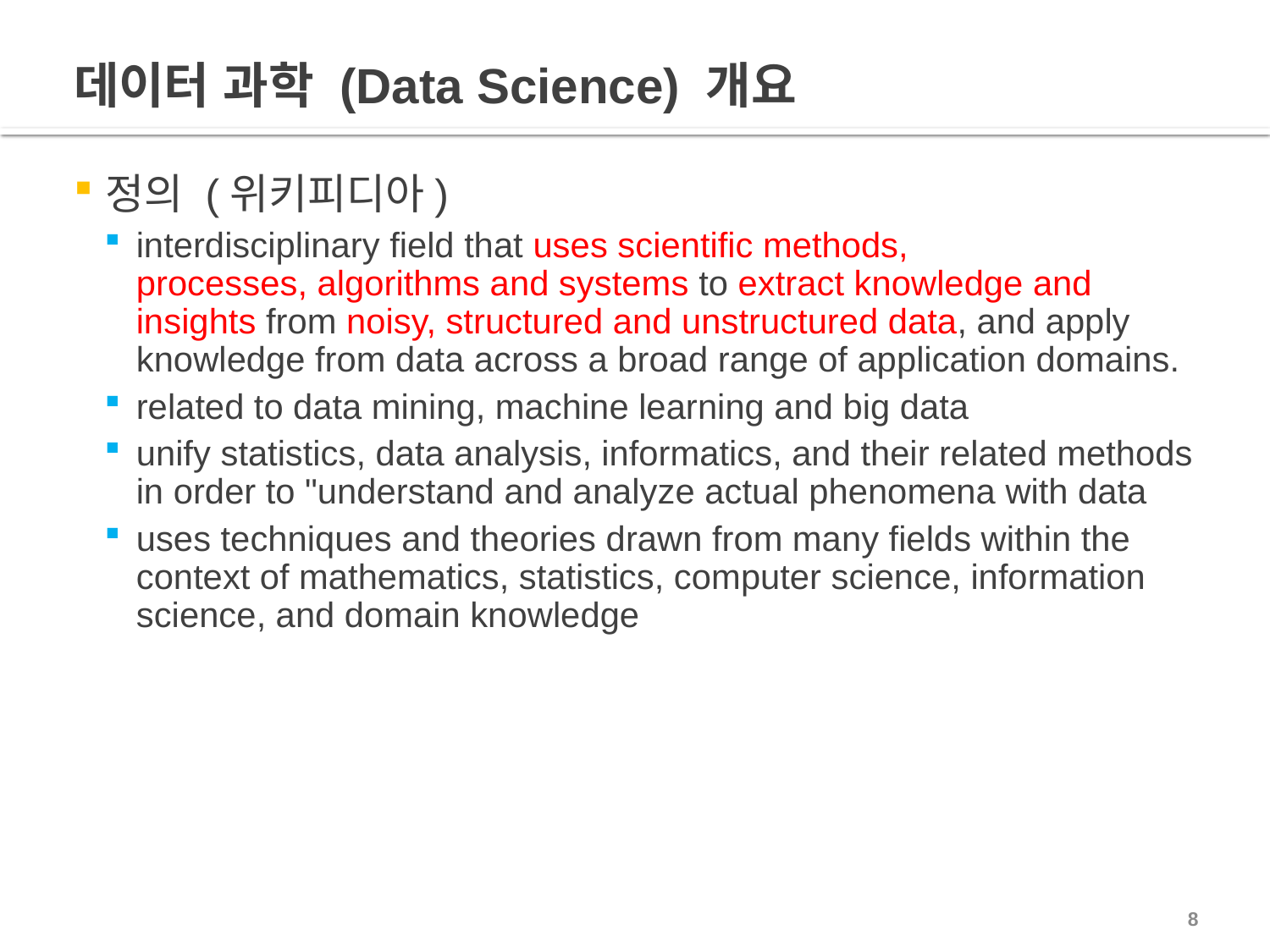

# 데이터 과학 (Data Science) 개요
정의 (위키피디아)
interdisciplinary field that uses scientific methods, processes, algorithms and systems to extract knowledge and insights from noisy, structured and unstructured data, and apply knowledge from data across a broad range of application domains.
related to data mining, machine learning and big data
unify statistics, data analysis, informatics, and their related methods in order to "understand and analyze actual phenomena with data
uses techniques and theories drawn from many fields within the context of mathematics, statistics, computer science, information science, and domain knowledge
8